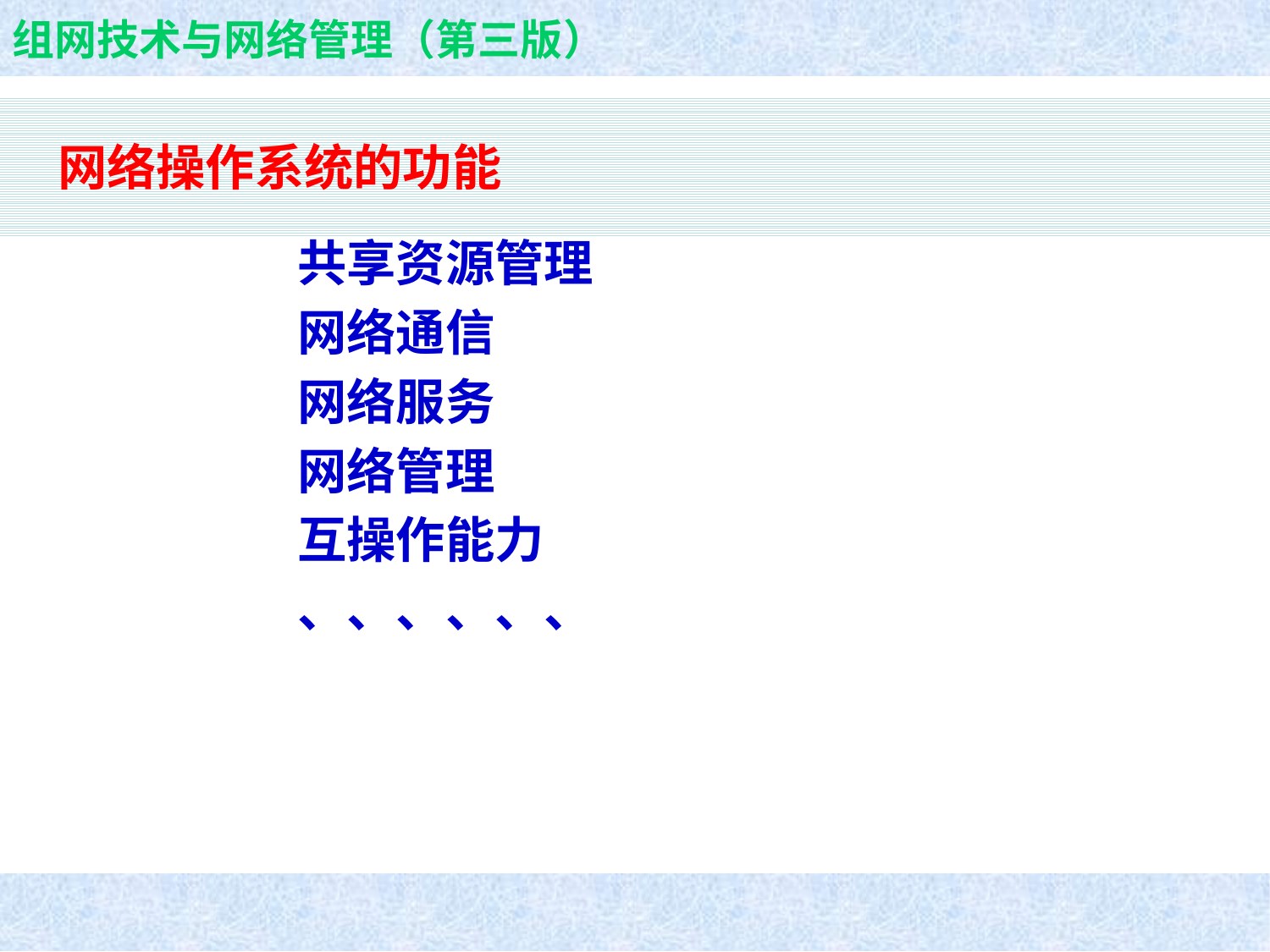

# 网络操作系统的功能
共享资源管理
网络通信
网络服务
网络管理
互操作能力
、、、、、、